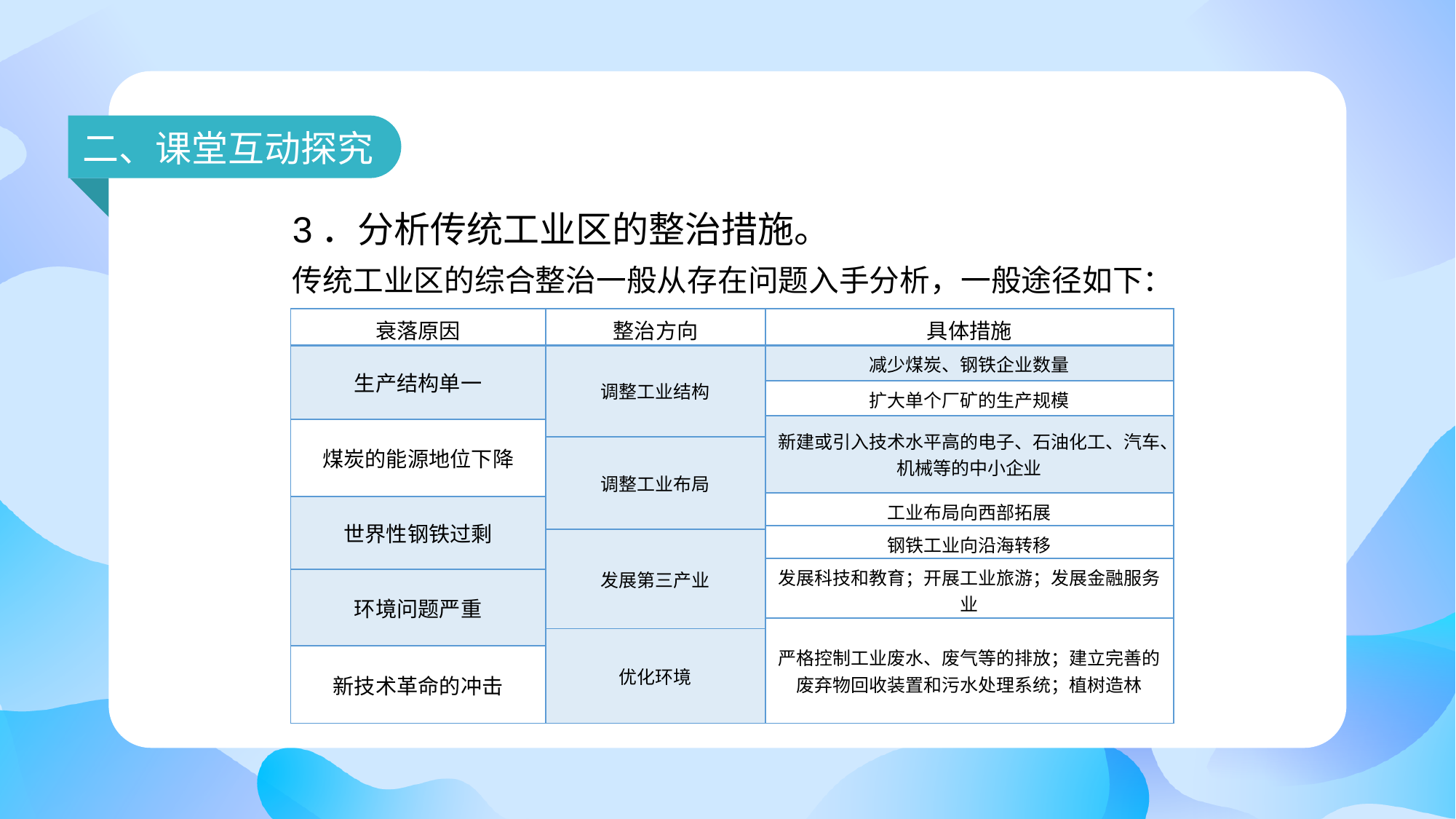

二、课堂互动探究
3．分析传统工业区的整治措施。
传统工业区的综合整治一般从存在问题入手分析，一般途径如下：
| 衰落原因 | 整治方向 | 具体措施 |
| --- | --- | --- |
| 生产结构单一 | 调整工业结构 | 减少煤炭、钢铁企业数量 |
|  |  | 扩大单个厂矿的生产规模 |
|  |  | 新建或引入技术水平高的电子、石油化工、汽车、机械等的中小企业 |
| 煤炭的能源地位下降 |  |  |
|  | 调整工业布局 |  |
|  |  | 工业布局向西部拓展 |
| 世界性钢铁过剩 |  |  |
|  |  | 钢铁工业向沿海转移 |
|  | 发展第三产业 |  |
|  |  | 发展科技和教育；开展工业旅游；发展金融服务业 |
| 环境问题严重 |  |  |
|  |  | 严格控制工业废水、废气等的排放；建立完善的废弃物回收装置和污水处理系统；植树造林 |
|  | 优化环境 |  |
| 新技术革命的冲击 |  |  |